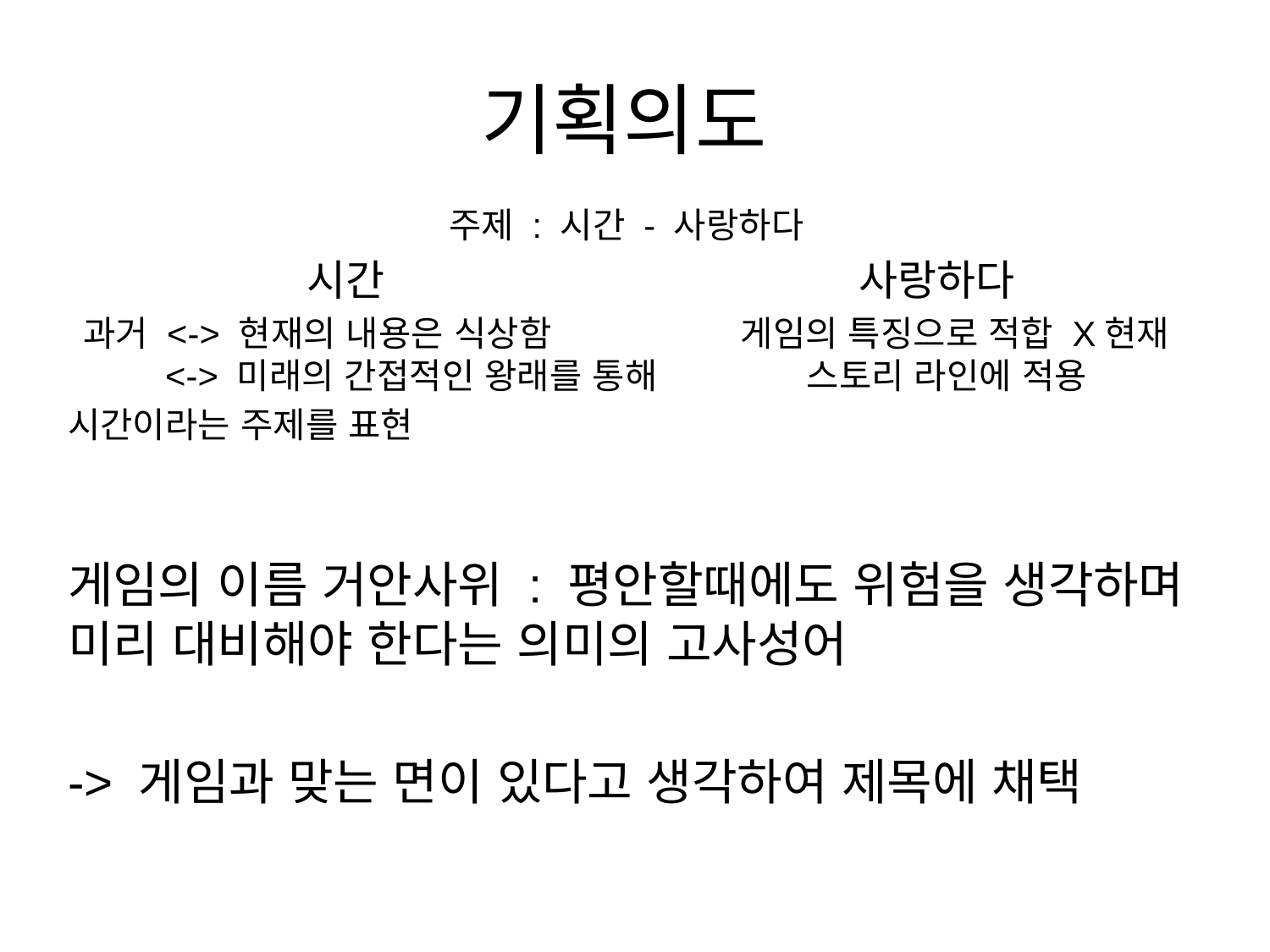

# 기획의도
주제 : 시간 - 사랑하다
     시간                                        사랑하다
과거 <-> 현재의 내용은 식상함                   게임의 특징으로 적합 X현재 <-> 미래의 간접적인 왕래를 통해               스토리 라인에 적용
시간이라는 주제를 표현

게임의 이름 거안사위 : 평안할때에도 위험을 생각하며 미리 대비해야 한다는 의미의 고사성어

-> 게임과 맞는 면이 있다고 생각하여 제목에 채택